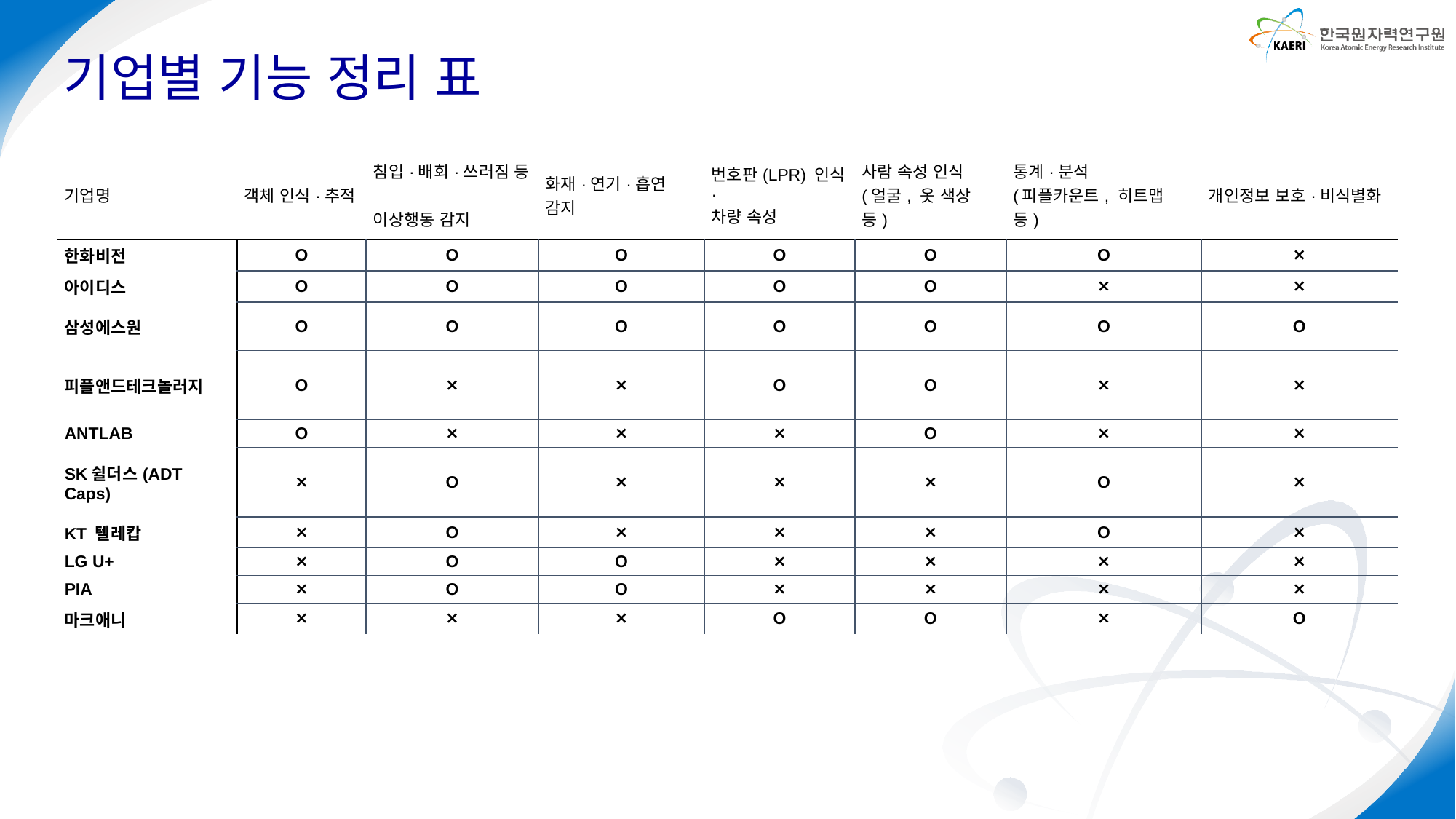

# 기업별 기능 정리 표
| 기업명 | 객체 인식·추적 | 침입·배회·쓰러짐 등 이상행동 감지 | 화재·연기·흡연 감지 | 번호판(LPR) 인식· 차량 속성 | 사람 속성 인식 (얼굴, 옷 색상 등) | 통계·분석 (피플카운트, 히트맵 등) | 개인정보 보호·비식별화 |
| --- | --- | --- | --- | --- | --- | --- | --- |
| 한화비전 | O | O | O | O | O | O | ❌ |
| 아이디스 | O | O | O | O | O | ❌ | ❌ |
| 삼성에스원 | O | O | O | O | O | O | O |
| 피플앤드테크놀러지 | O | ❌ | ❌ | O | O | ❌ | ❌ |
| ANTLAB | O | ❌ | ❌ | ❌ | O | ❌ | ❌ |
| SK쉴더스(ADT Caps) | ❌ | O | ❌ | ❌ | ❌ | O | ❌ |
| KT 텔레캅 | ❌ | O | ❌ | ❌ | ❌ | O | ❌ |
| LG U+ | ❌ | O | O | ❌ | ❌ | ❌ | ❌ |
| PIA | ❌ | O | O | ❌ | ❌ | ❌ | ❌ |
| 마크애니 | ❌ | ❌ | ❌ | O | O | ❌ | O |